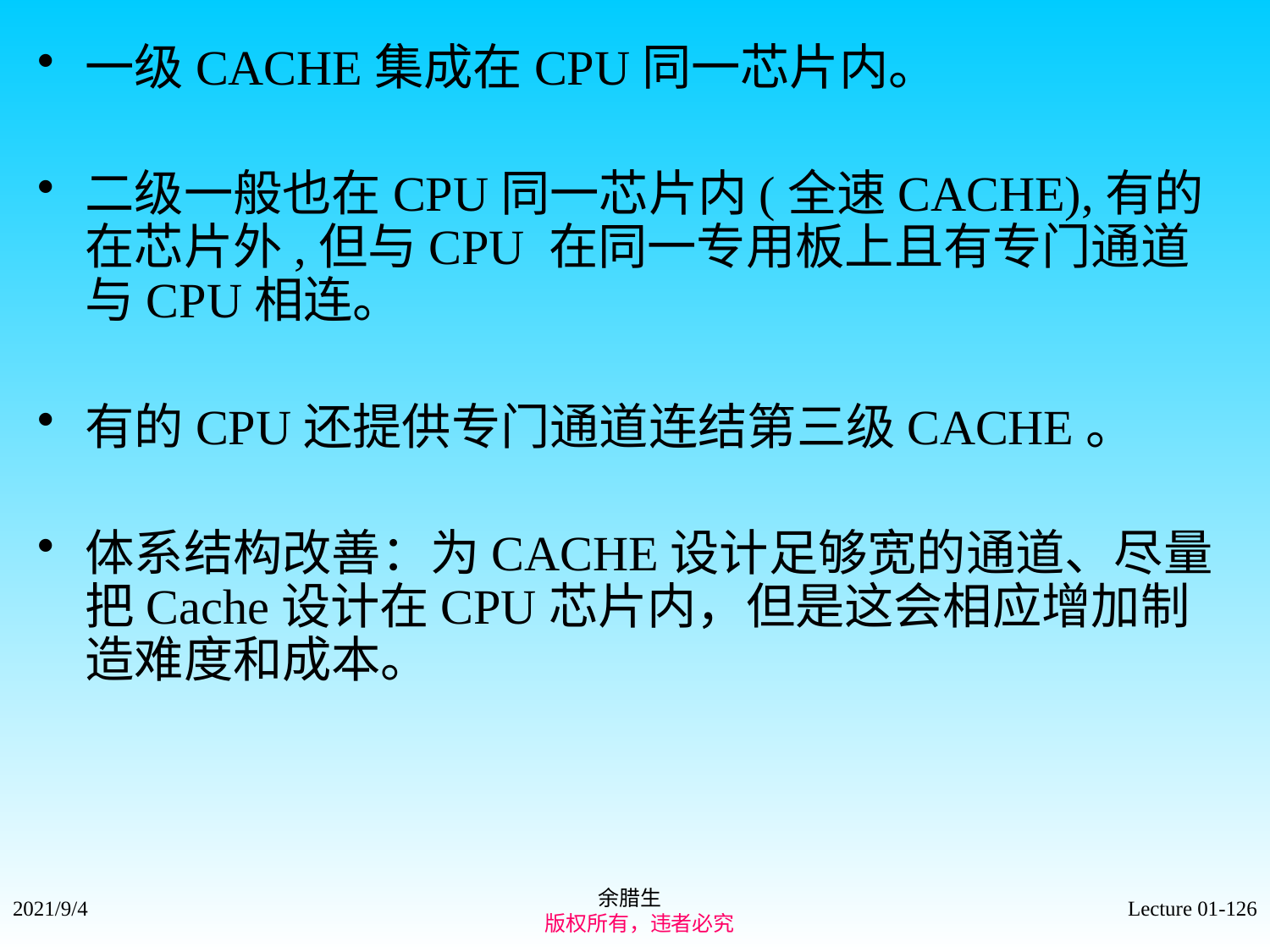

一级CACHE集成在CPU同一芯片内。

二级一般也在CPU同一芯片内(全速CACHE),有的在芯片外,但与CPU 在同一专用板上且有专门通道与CPU相连。

有的CPU还提供专门通道连结第三级CACHE。

体系结构改善：为CACHE设计足够宽的通道、尽量把Cache设计在CPU芯片内，但是这会相应增加制造难度和成本。
余腊生
 版权所有，违者必究
2021/9/4
Lecture 01-126